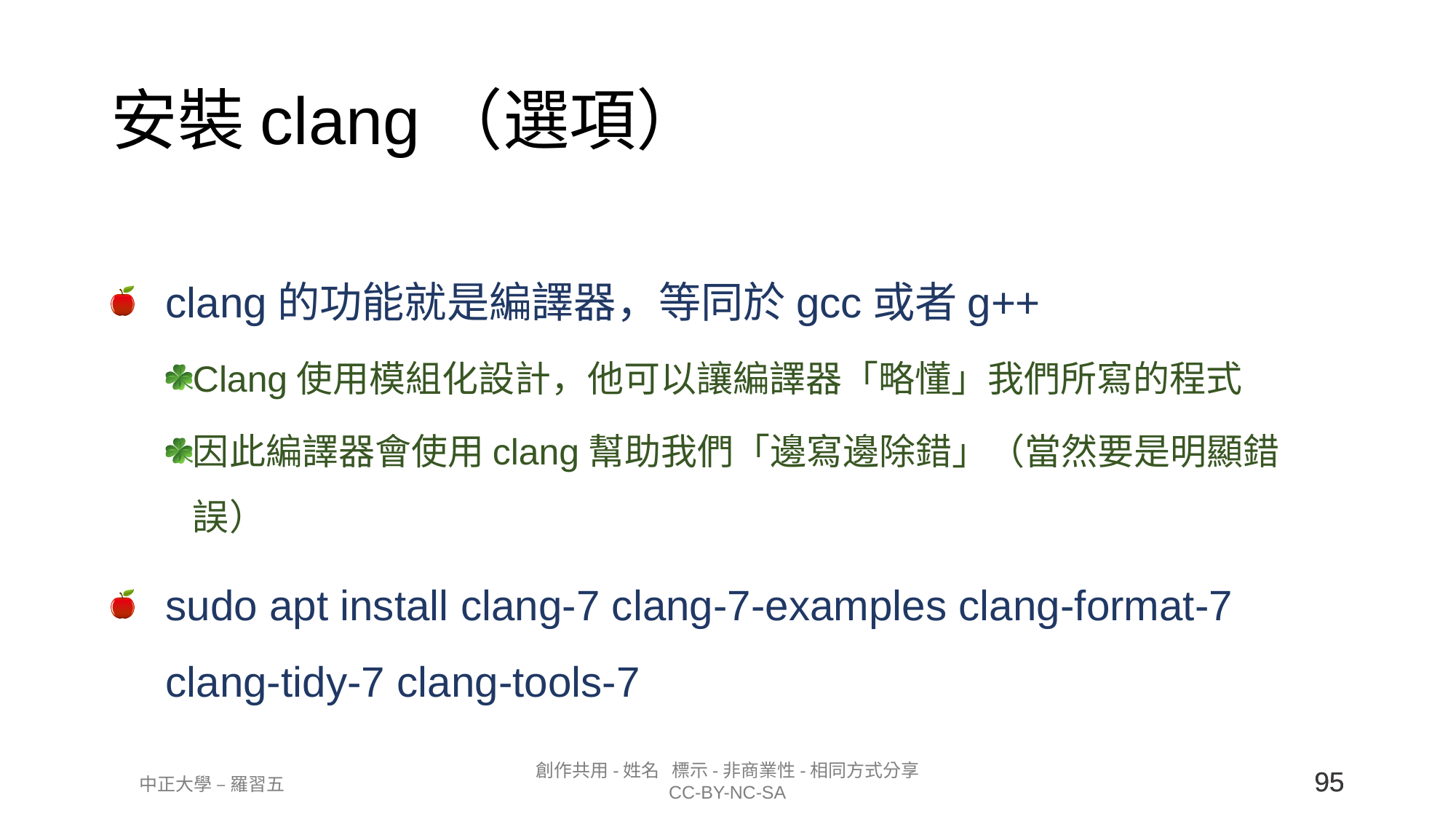

# 安裝clang（選項）
clang的功能就是編譯器，等同於gcc或者g++
Clang使用模組化設計，他可以讓編譯器「略懂」我們所寫的程式
因此編譯器會使用clang幫助我們「邊寫邊除錯」（當然要是明顯錯誤）
sudo apt install clang-7 clang-7-examples clang-format-7 clang-tidy-7 clang-tools-7